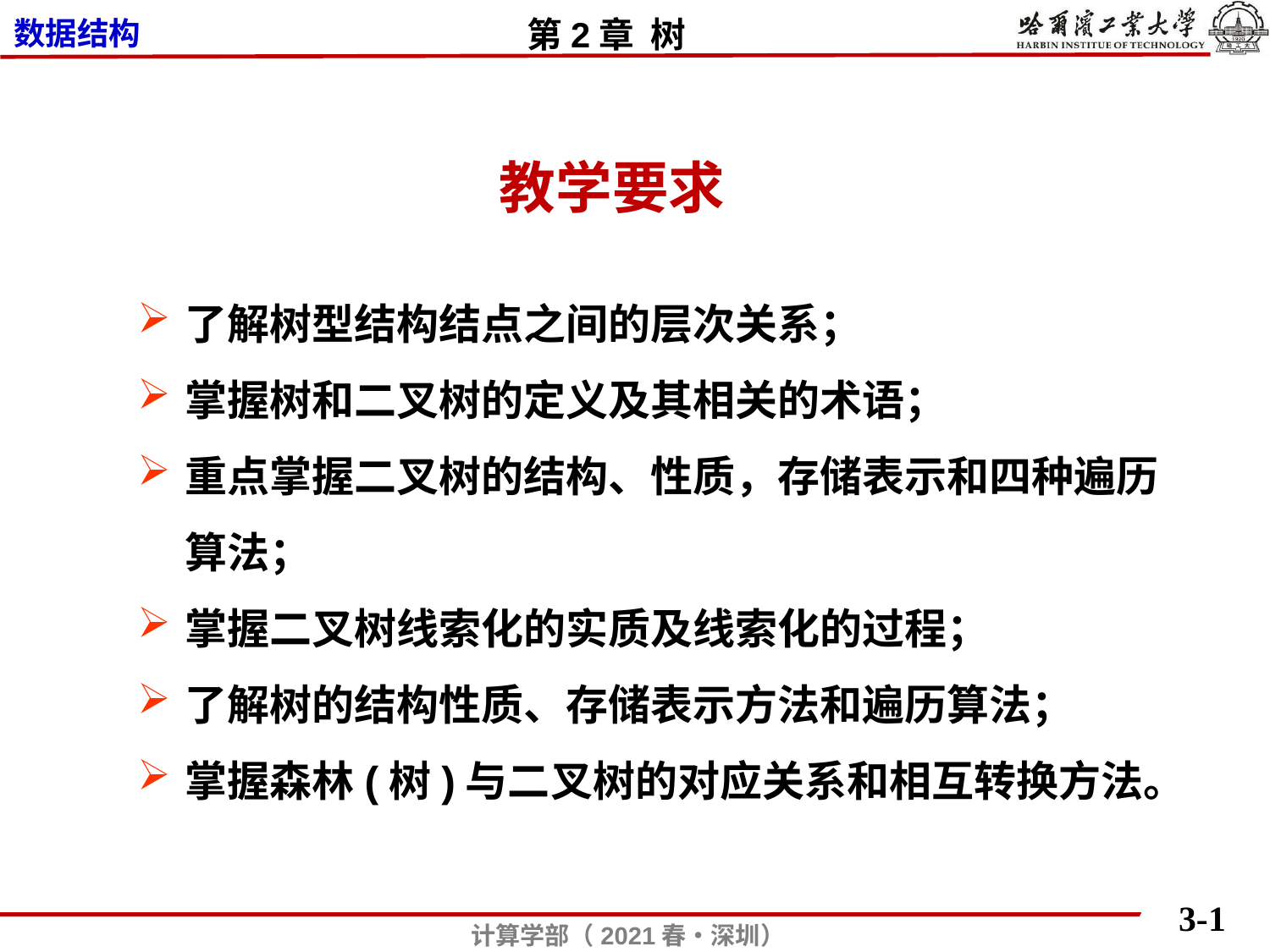

教学要求
了解树型结构结点之间的层次关系；
掌握树和二叉树的定义及其相关的术语；
重点掌握二叉树的结构、性质，存储表示和四种遍历算法；
掌握二叉树线索化的实质及线索化的过程；
了解树的结构性质、存储表示方法和遍历算法；
掌握森林(树)与二叉树的对应关系和相互转换方法。